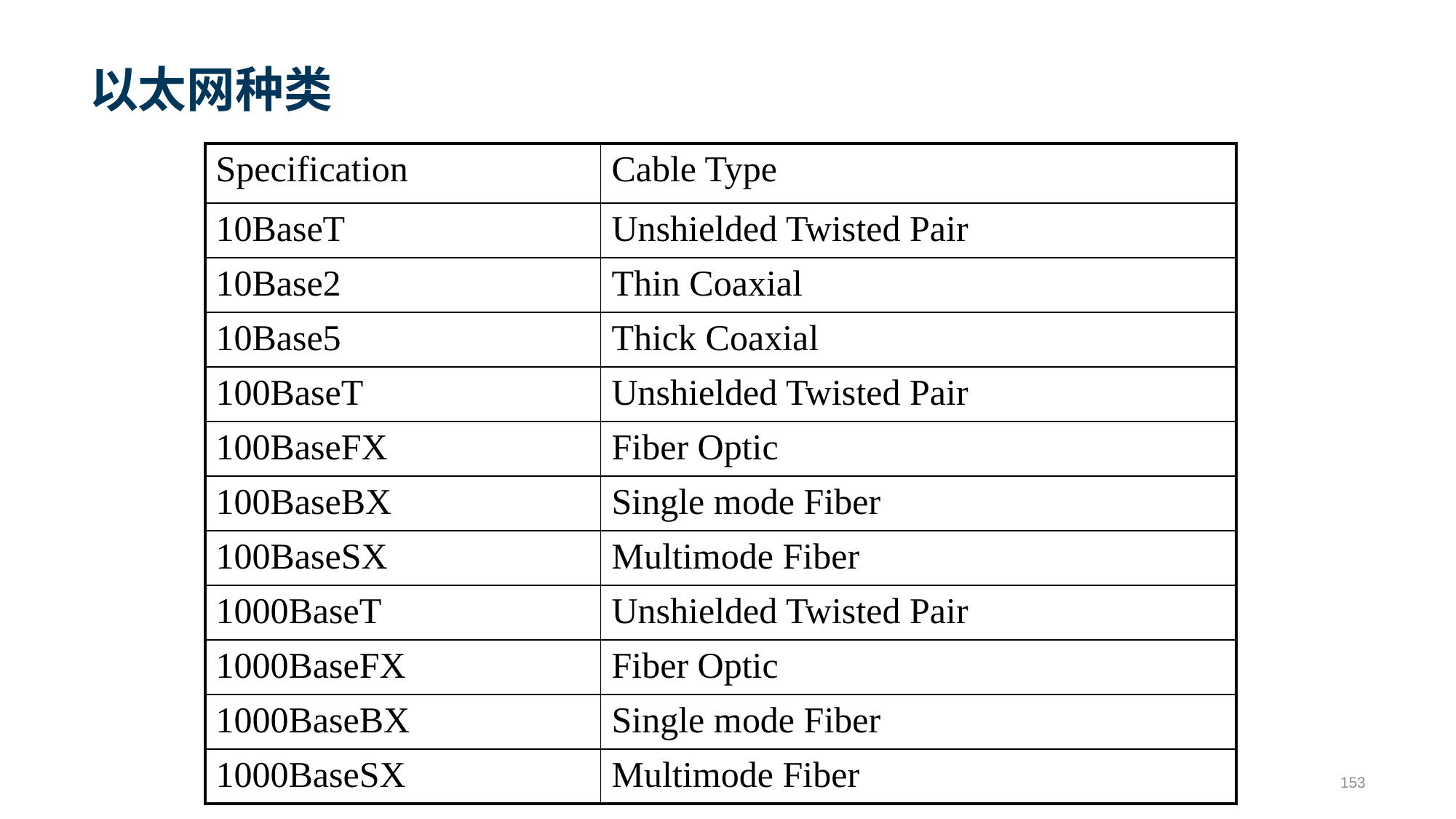

# 以太网种类
| Specification | Cable Type |
| --- | --- |
| 10BaseT | Unshielded Twisted Pair |
| 10Base2 | Thin Coaxial |
| 10Base5 | Thick Coaxial |
| 100BaseT | Unshielded Twisted Pair |
| 100BaseFX | Fiber Optic |
| 100BaseBX | Single mode Fiber |
| 100BaseSX | Multimode Fiber |
| 1000BaseT | Unshielded Twisted Pair |
| 1000BaseFX | Fiber Optic |
| 1000BaseBX | Single mode Fiber |
| 1000BaseSX | Multimode Fiber |
153